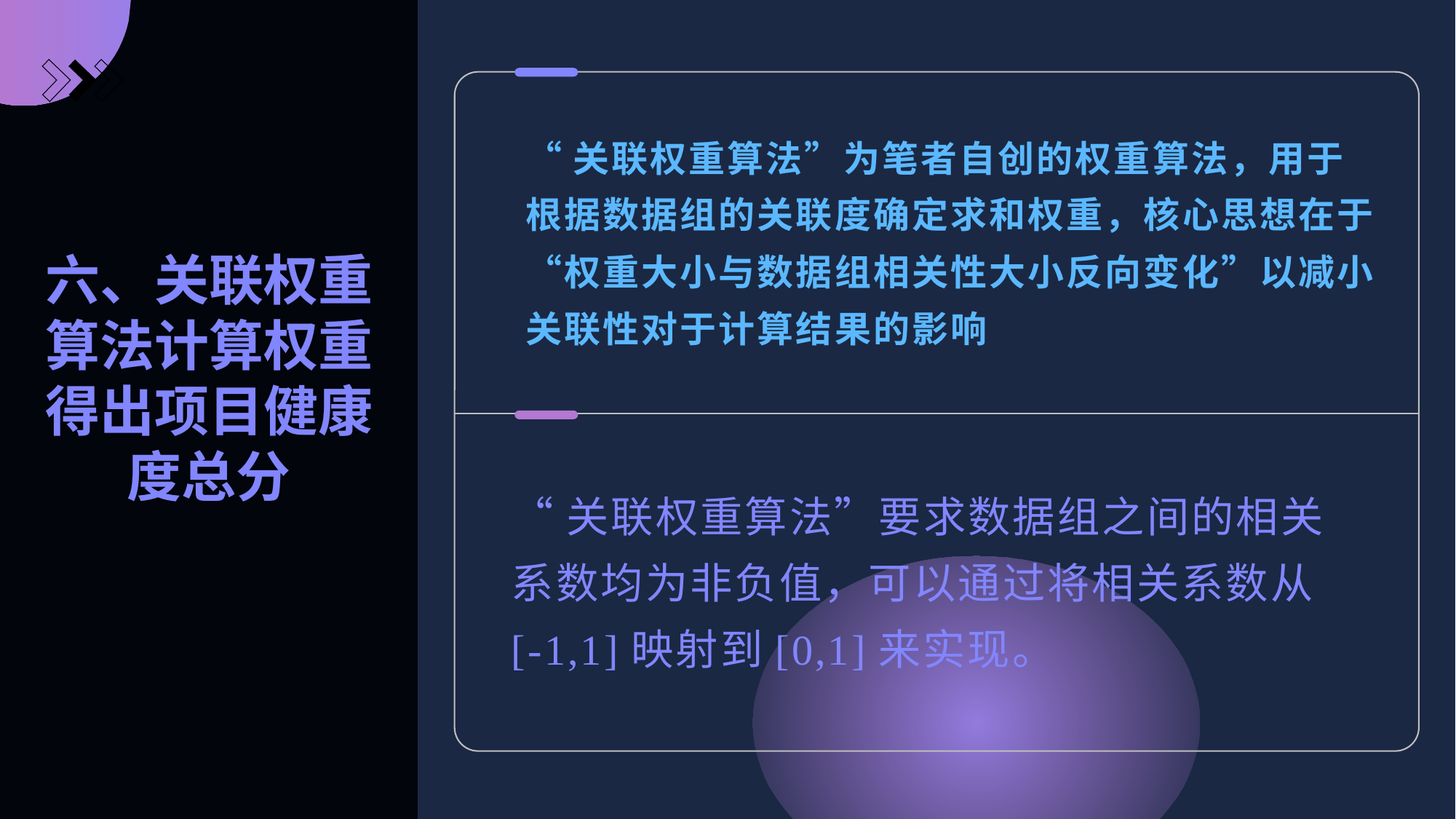

六、关联权重算法计算权重得出项目健康度总分

“关联权重算法”为笔者自创的权重算法，用于根据数据组的关联度确定求和权重，核心思想在于“权重大小与数据组相关性大小反向变化”以减小关联性对于计算结果的影响

“关联权重算法”要求数据组之间的相关系数均为非负值，可以通过将相关系数从
[-1,1]映射到[0,1]来实现。